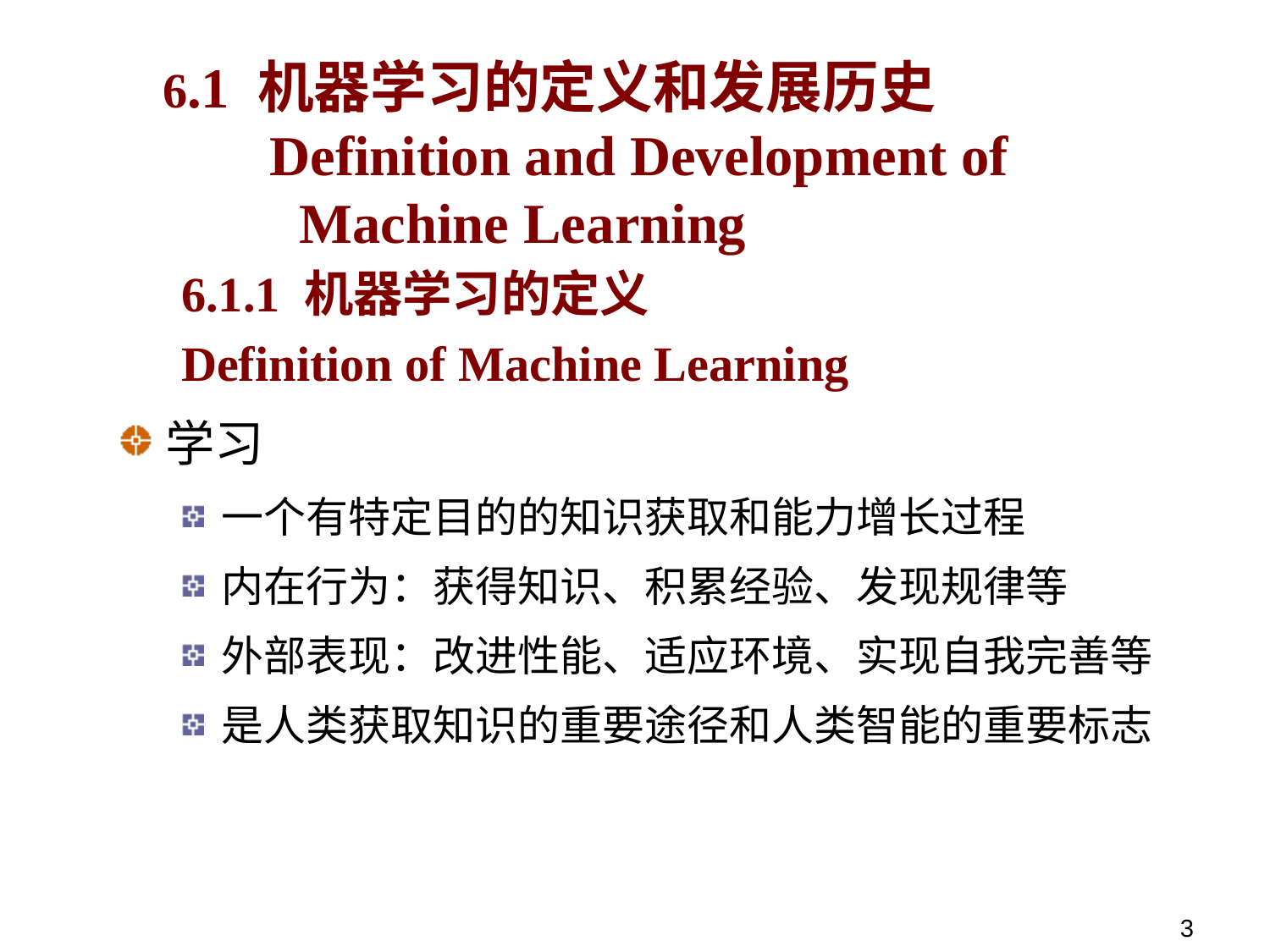

# 6.1 机器学习的定义和发展历史 Definition and Development of Machine Learning
6.1.1 机器学习的定义
Definition of Machine Learning
学习
一个有特定目的的知识获取和能力增长过程
内在行为：获得知识、积累经验、发现规律等
外部表现：改进性能、适应环境、实现自我完善等
是人类获取知识的重要途径和人类智能的重要标志

3